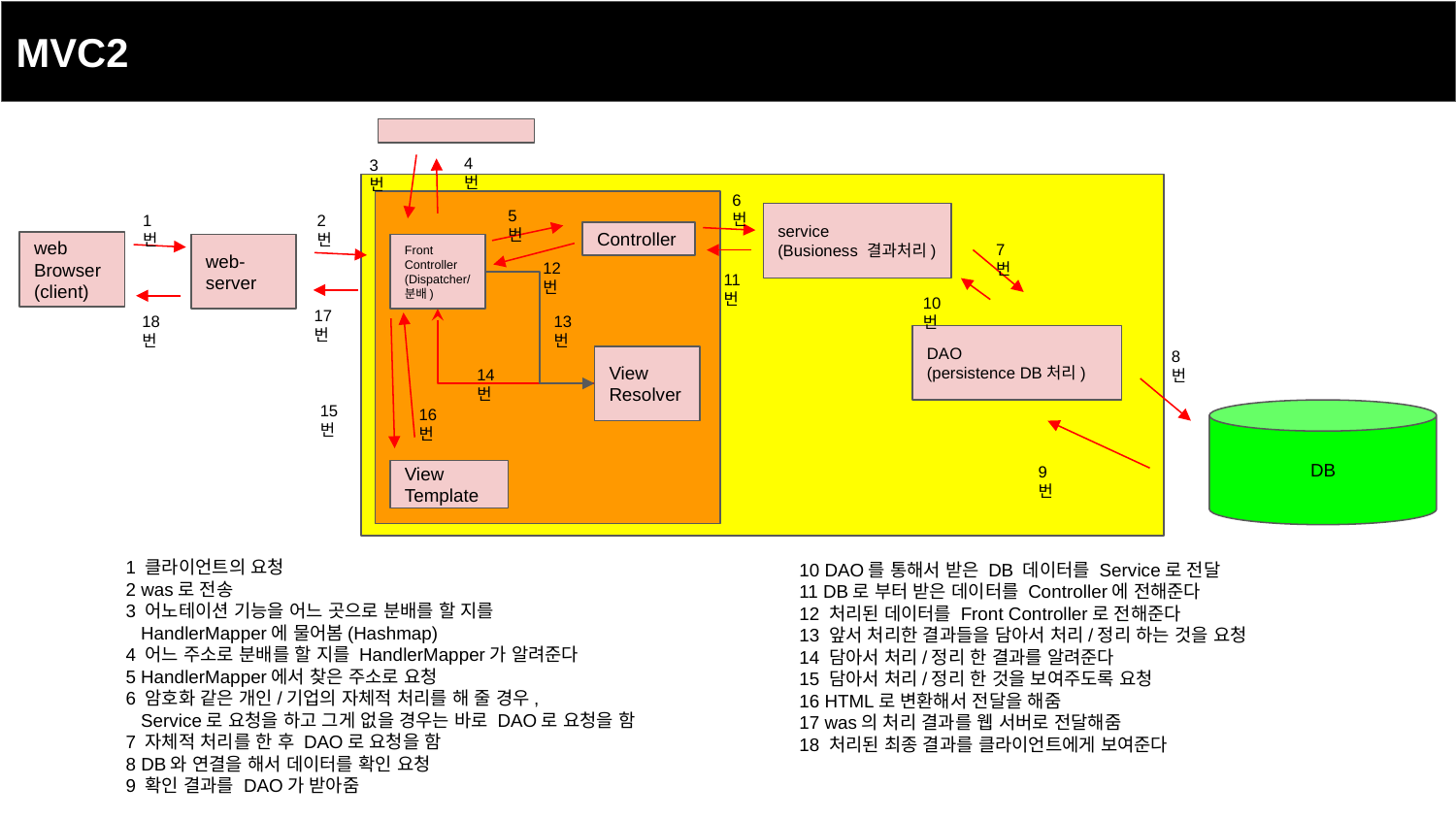

MVC2

4번
3번

6번
5번

1번
2번
service
(Busioness 결과처리)
Controller
7번
web
Browser
(client)
web-
server
Front
Controller
(Dispatcher/분배)
12번
11번
10번
17번
18번
13번
DAO
(persistence DB처리)
8번
View
Resolver
14번
15번
16번
DB
9번
View
Template
1 클라이언트의 요청
2 was로 전송
3 어노테이션 기능을 어느 곳으로 분배를 할 지를
   HandlerMapper에 물어봄(Hashmap)
4 어느 주소로 분배를 할 지를 HandlerMapper가 알려준다
5 HandlerMapper에서 찾은 주소로 요청
6 암호화 같은 개인/기업의 자체적 처리를 해 줄 경우,
   Service로 요청을 하고 그게 없을 경우는 바로 DAO로 요청을 함
7 자체적 처리를 한 후 DAO로 요청을 함
8 DB와 연결을 해서 데이터를 확인 요청
9 확인 결과를 DAO가 받아줌
10 DAO를 통해서 받은 DB 데이터를 Service로 전달
11 DB로 부터 받은 데이터를 Controller에 전해준다
12 처리된 데이터를 Front Controller로 전해준다
13 앞서 처리한 결과들을 담아서 처리/정리 하는 것을 요청
14 담아서 처리/정리 한 결과를 알려준다
15 담아서 처리/정리 한 것을 보여주도록 요청
16 HTML로 변환해서 전달을 해줌
17 was의 처리 결과를 웹 서버로 전달해줌
18 처리된 최종 결과를 클라이언트에게 보여준다